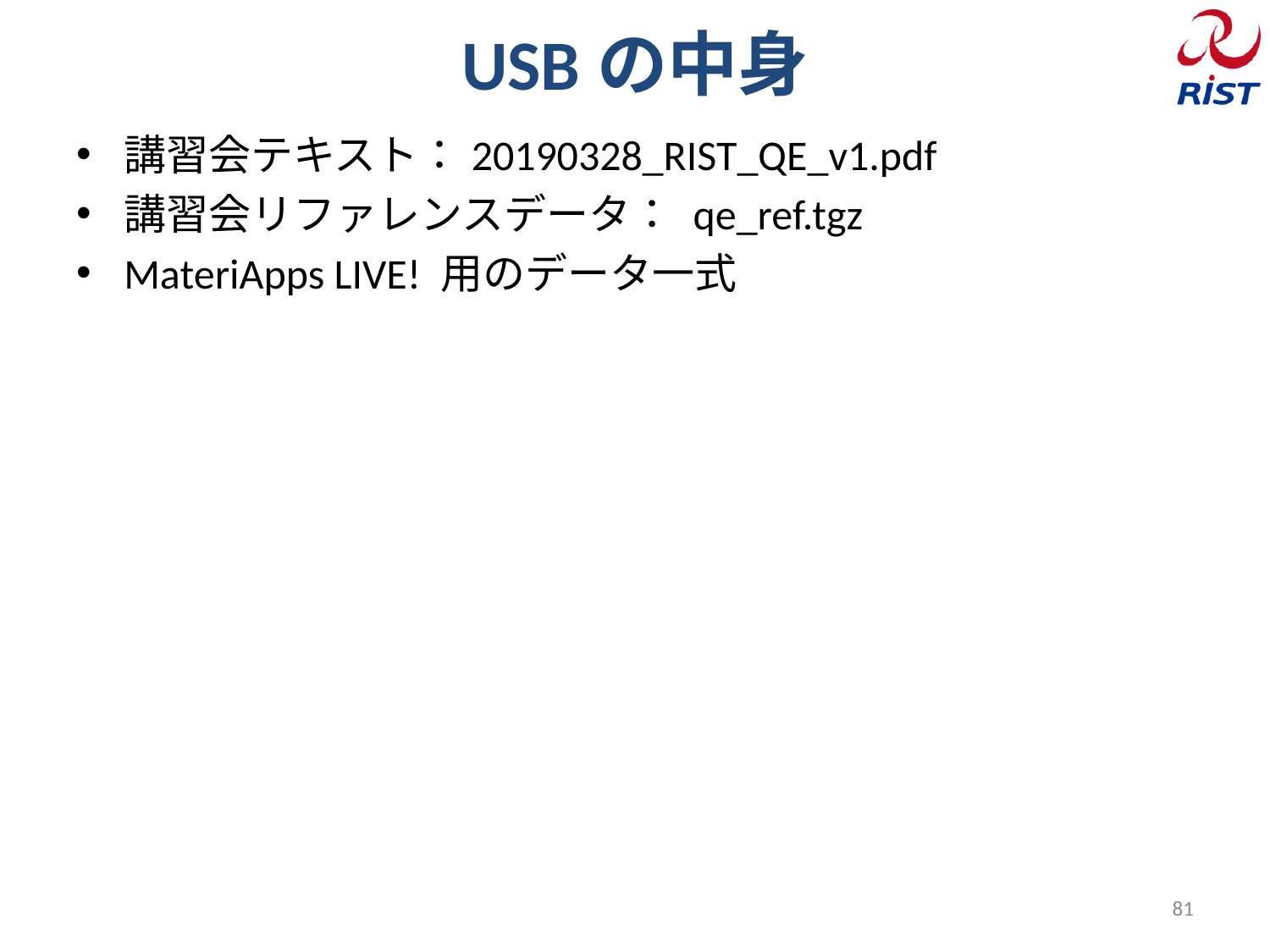

# USBの中身
講習会テキスト：20190328_RIST_QE_v1.pdf
講習会リファレンスデータ： qe_ref.tgz
MateriApps LIVE! 用のデータ一式

81